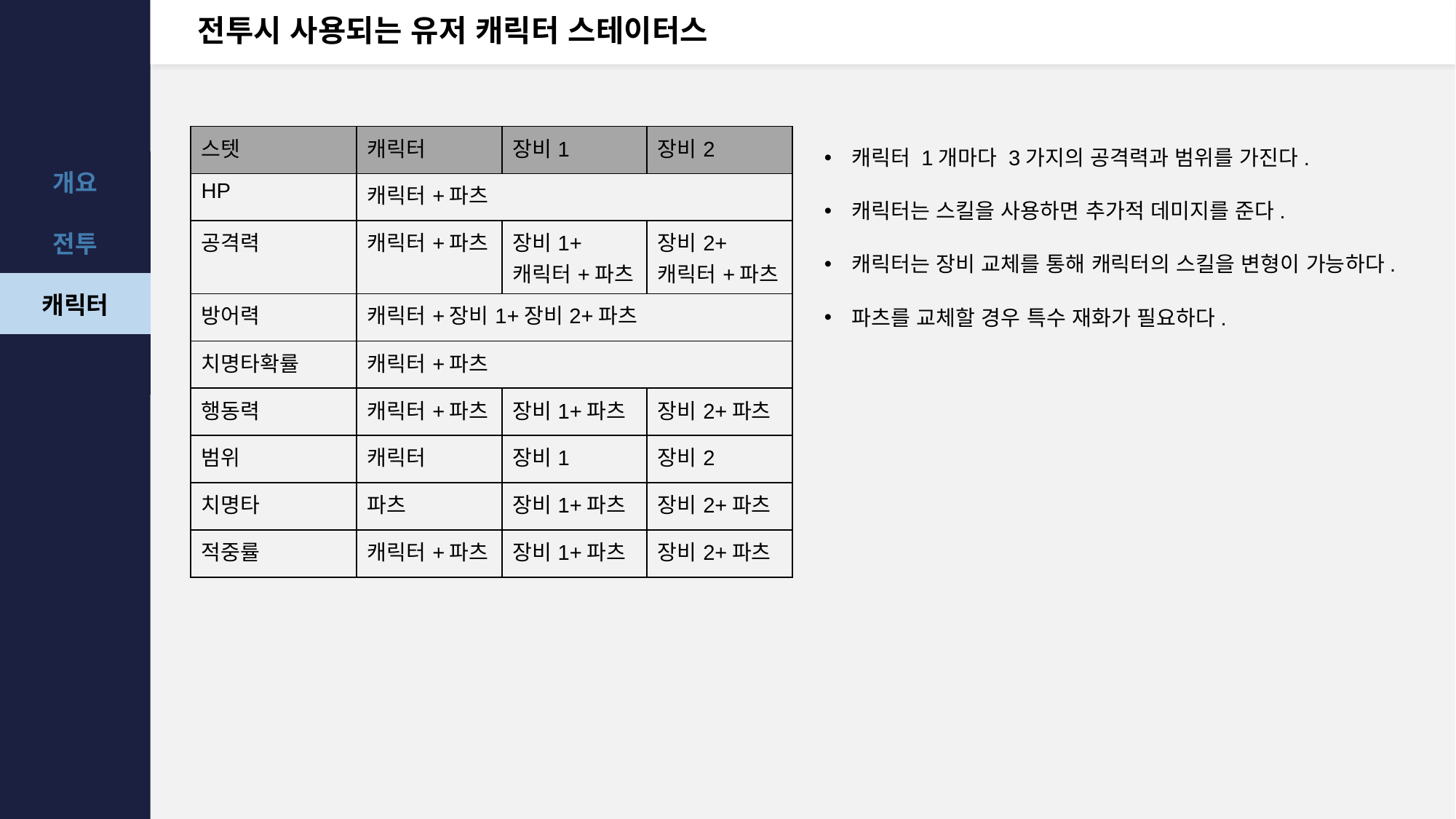

# 전투시 사용되는 유저 캐릭터 스테이터스
| 스텟 | 캐릭터 | 장비1 | 장비2 |
| --- | --- | --- | --- |
| HP | 캐릭터+파츠 |  |  |
| 공격력 | 캐릭터+파츠 | 장비1+캐릭터+파츠 | 장비2+캐릭터+파츠 |
| 방어력 | 캐릭터+장비1+장비2+파츠 |  |  |
| 치명타확률 | 캐릭터+파츠 |  |  |
| 행동력 | 캐릭터+파츠 | 장비1+파츠 | 장비2+파츠 |
| 범위 | 캐릭터 | 장비1 | 장비2 |
| 치명타 | 파츠 | 장비1+파츠 | 장비2+파츠 |
| 적중률 | 캐릭터+파츠 | 장비1+파츠 | 장비2+파츠 |
캐릭터 1개마다 3가지의 공격력과 범위를 가진다.
캐릭터는 스킬을 사용하면 추가적 데미지를 준다.
캐릭터는 장비 교체를 통해 캐릭터의 스킬을 변형이 가능하다.
파츠를 교체할 경우 특수 재화가 필요하다.